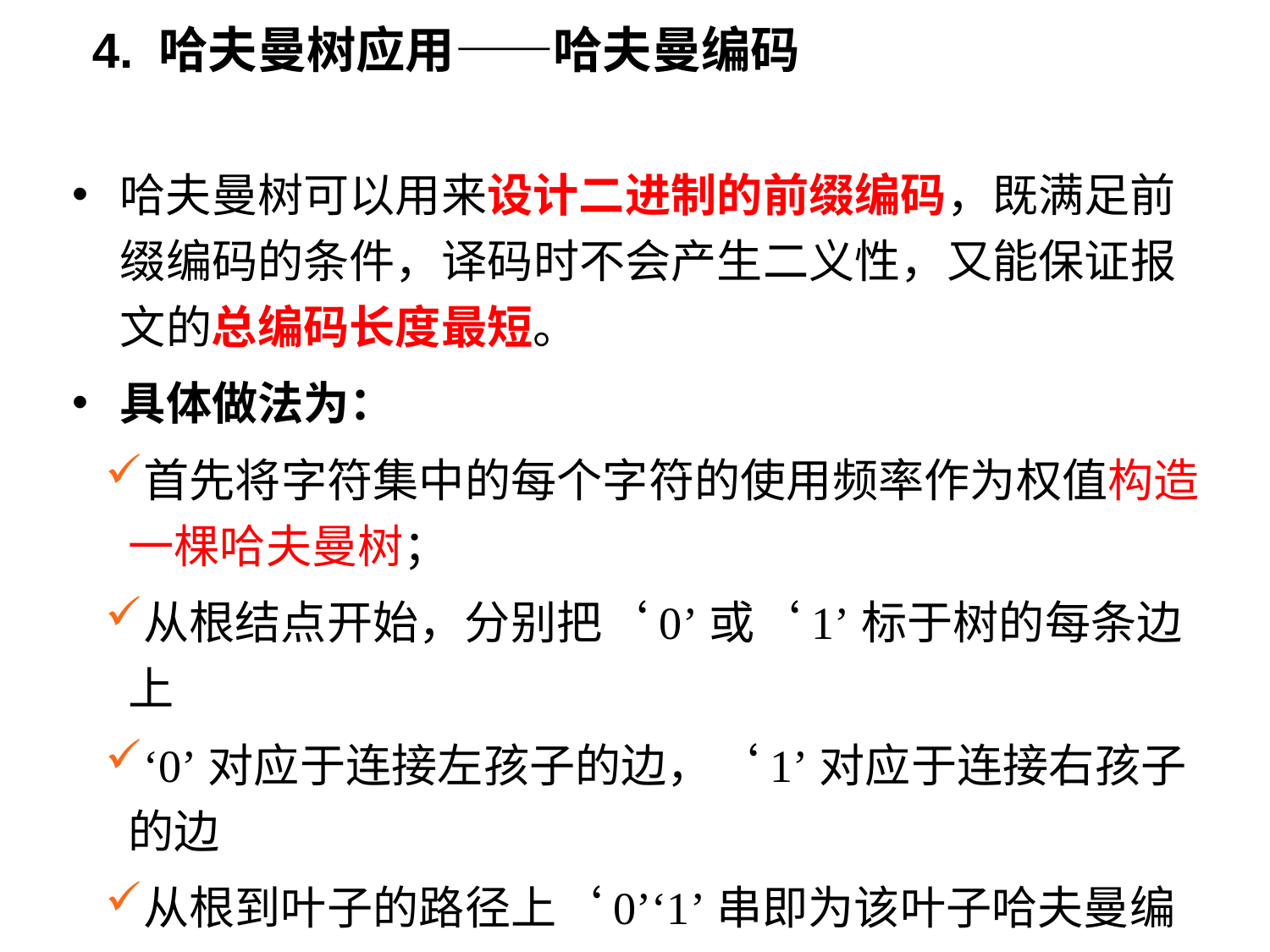

4. 哈夫曼树应用——哈夫曼编码
哈夫曼树可以用来设计二进制的前缀编码，既满足前缀编码的条件，译码时不会产生二义性，又能保证报文的总编码长度最短。
具体做法为：
首先将字符集中的每个字符的使用频率作为权值构造一棵哈夫曼树；
从根结点开始，分别把‘0’或‘1’标于树的每条边上
‘0’对应于连接左孩子的边，‘1’对应于连接右孩子的边
从根到叶子的路径上‘0’‘1’串即为该叶子哈夫曼编码